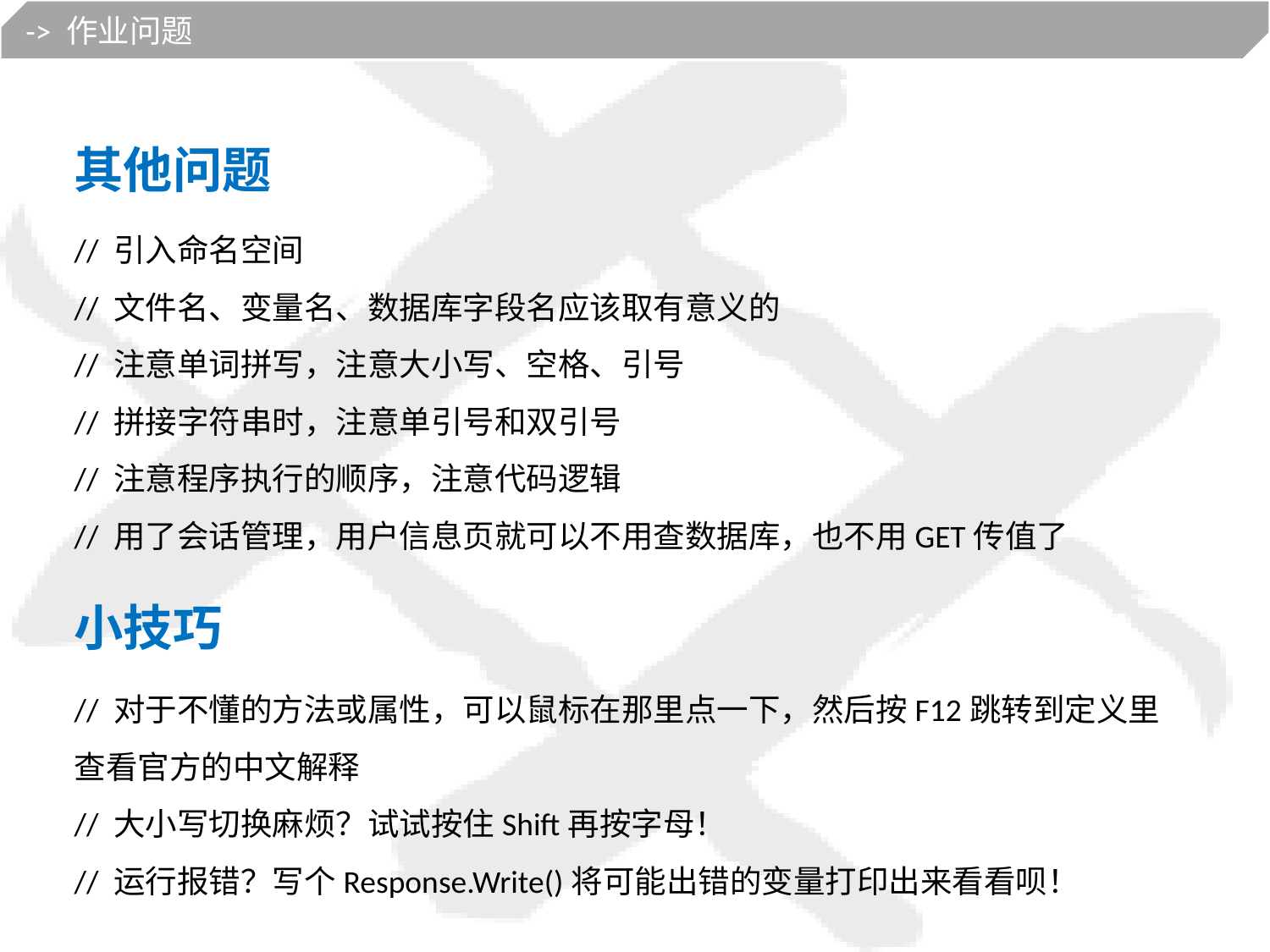

-> 作业问题
其他问题
// 引入命名空间
// 文件名、变量名、数据库字段名应该取有意义的
// 注意单词拼写，注意大小写、空格、引号
// 拼接字符串时，注意单引号和双引号
// 注意程序执行的顺序，注意代码逻辑
// 用了会话管理，用户信息页就可以不用查数据库，也不用GET传值了
小技巧
// 对于不懂的方法或属性，可以鼠标在那里点一下，然后按F12跳转到定义里查看官方的中文解释
// 大小写切换麻烦？试试按住Shift再按字母！
// 运行报错？写个Response.Write()将可能出错的变量打印出来看看呗！